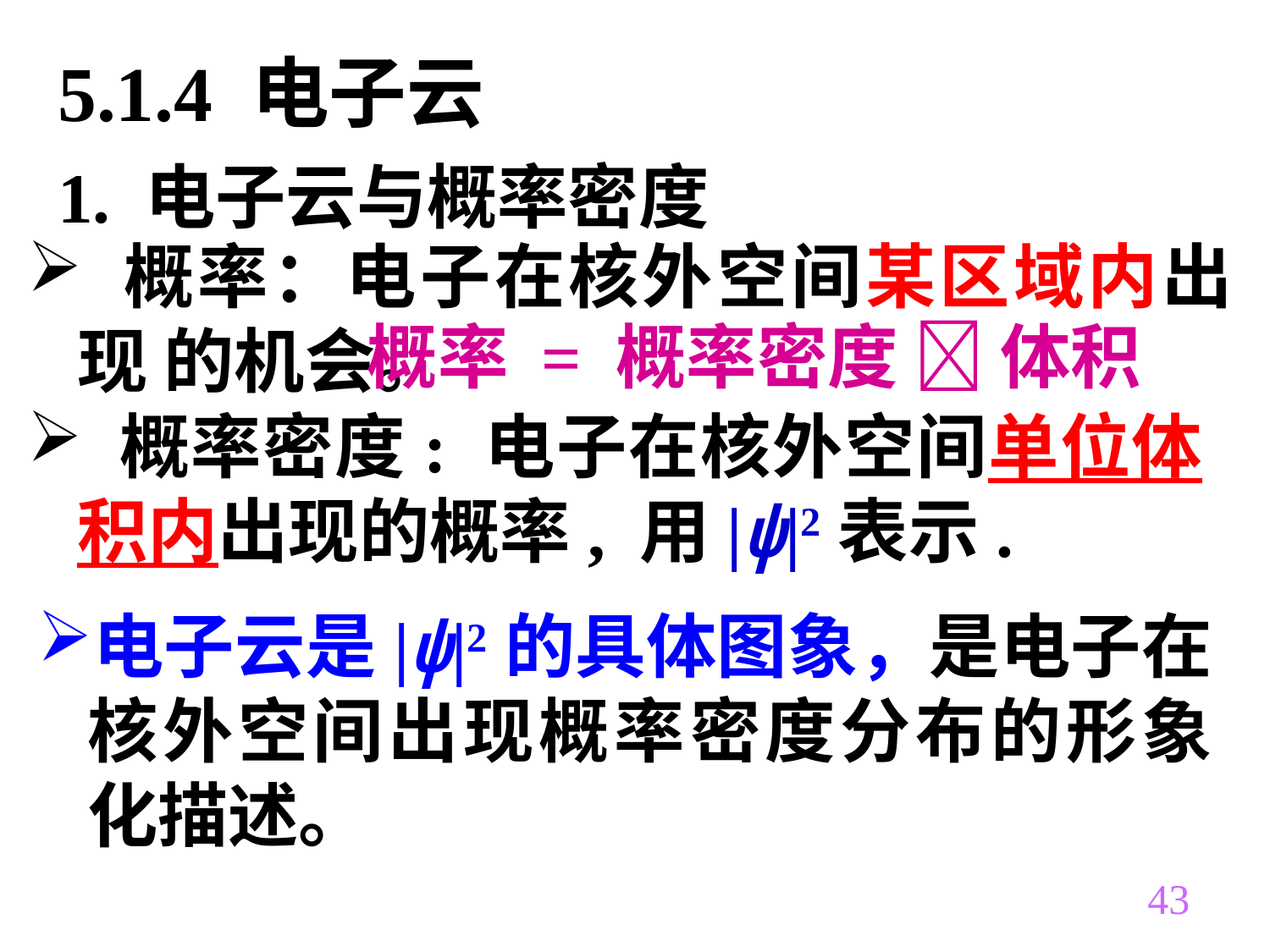

# 5.1.4 电子云
1. 电子云与概率密度
 概率：电子在核外空间某区域内出现 的机会。
概率 = 概率密度 × 体积
 概率密度: 电子在核外空间单位体积内出现的概率, 用|ψ|2表示.
电子云是|ψ|2的具体图象，是电子在核外空间出现概率密度分布的形象化描述。